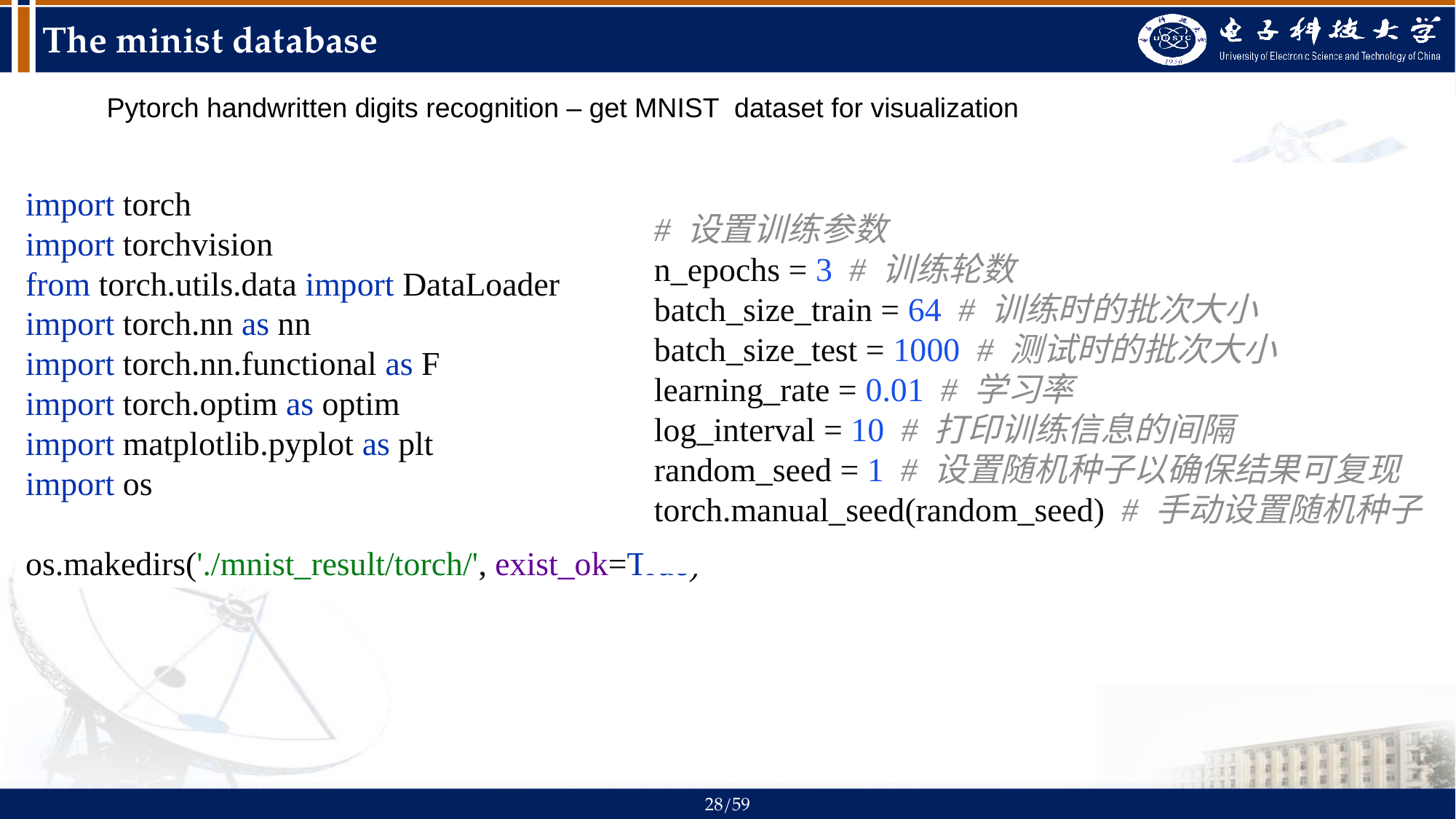

# The minist database
Pytorch handwritten digits recognition – get MNIST  dataset for visualization
# 设置训练参数
n_epochs = 3  # 训练轮数
batch_size_train = 64  # 训练时的批次大小
batch_size_test = 1000  # 测试时的批次大小
learning_rate = 0.01  # 学习率
log_interval = 10  # 打印训练信息的间隔
random_seed = 1  # 设置随机种子以确保结果可复现
torch.manual_seed(random_seed)  # 手动设置随机种子
import torch
import torchvision
from torch.utils.data import DataLoader
import torch.nn as nn
import torch.nn.functional as F
import torch.optim as optim
import matplotlib.pyplot as plt
import os
os.makedirs('./mnist_result/torch/', exist_ok=True)